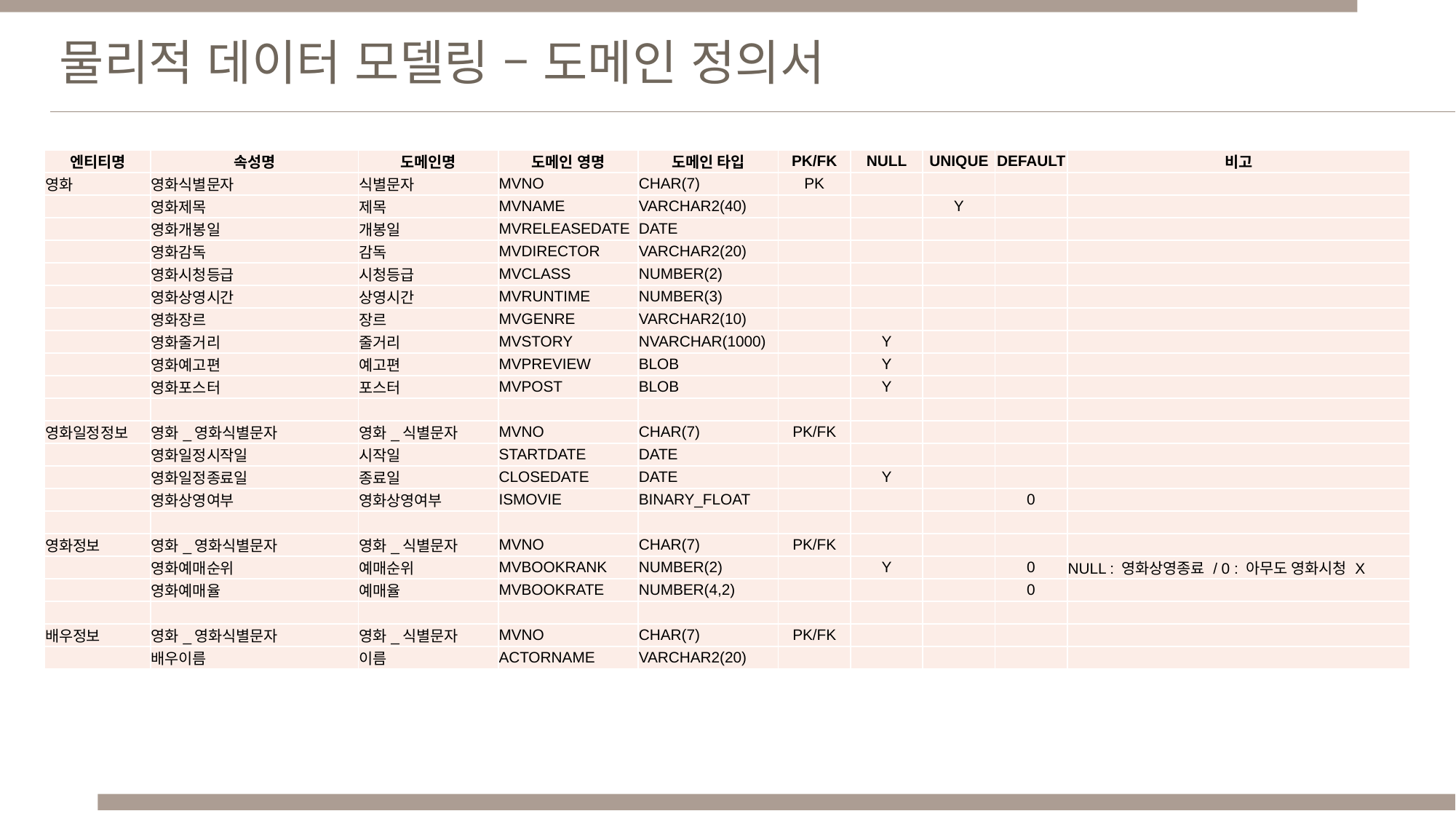

물리적 데이터 모델링 – 도메인 정의서
| 엔티티명 | 속성명 | 도메인명 | 도메인 영명 | 도메인 타입 | PK/FK | NULL | UNIQUE | DEFAULT | 비고 |
| --- | --- | --- | --- | --- | --- | --- | --- | --- | --- |
| 영화 | 영화식별문자 | 식별문자 | MVNO | CHAR(7) | PK |  |  |  |  |
|  | 영화제목 | 제목 | MVNAME | VARCHAR2(40) |  |  | Y |  |  |
|  | 영화개봉일 | 개봉일 | MVRELEASEDATE | DATE |  |  |  |  |  |
|  | 영화감독 | 감독 | MVDIRECTOR | VARCHAR2(20) |  |  |  |  |  |
|  | 영화시청등급 | 시청등급 | MVCLASS | NUMBER(2) |  |  |  |  |  |
|  | 영화상영시간 | 상영시간 | MVRUNTIME | NUMBER(3) |  |  |  |  |  |
|  | 영화장르 | 장르 | MVGENRE | VARCHAR2(10) |  |  |  |  |  |
|  | 영화줄거리 | 줄거리 | MVSTORY | NVARCHAR(1000) |  | Y |  |  |  |
|  | 영화예고편 | 예고편 | MVPREVIEW | BLOB |  | Y |  |  |  |
|  | 영화포스터 | 포스터 | MVPOST | BLOB |  | Y |  |  |  |
|  |  |  |  |  |  |  |  |  |  |
| 영화일정정보 | 영화\_영화식별문자 | 영화\_식별문자 | MVNO | CHAR(7) | PK/FK |  |  |  |  |
|  | 영화일정시작일 | 시작일 | STARTDATE | DATE |  |  |  |  |  |
|  | 영화일정종료일 | 종료일 | CLOSEDATE | DATE |  | Y |  |  |  |
|  | 영화상영여부 | 영화상영여부 | ISMOVIE | BINARY\_FLOAT |  |  |  | 0 |  |
|  |  |  |  |  |  |  |  |  |  |
| 영화정보 | 영화\_영화식별문자 | 영화\_식별문자 | MVNO | CHAR(7) | PK/FK |  |  |  |  |
|  | 영화예매순위 | 예매순위 | MVBOOKRANK | NUMBER(2) |  | Y |  | 0 | NULL : 영화상영종료 / 0 : 아무도 영화시청 X |
|  | 영화예매율 | 예매율 | MVBOOKRATE | NUMBER(4,2) |  |  |  | 0 |  |
|  |  |  |  |  |  |  |  |  |  |
| 배우정보 | 영화\_영화식별문자 | 영화\_식별문자 | MVNO | CHAR(7) | PK/FK |  |  |  |  |
|  | 배우이름 | 이름 | ACTORNAME | VARCHAR2(20) |  |  |  |  |  |